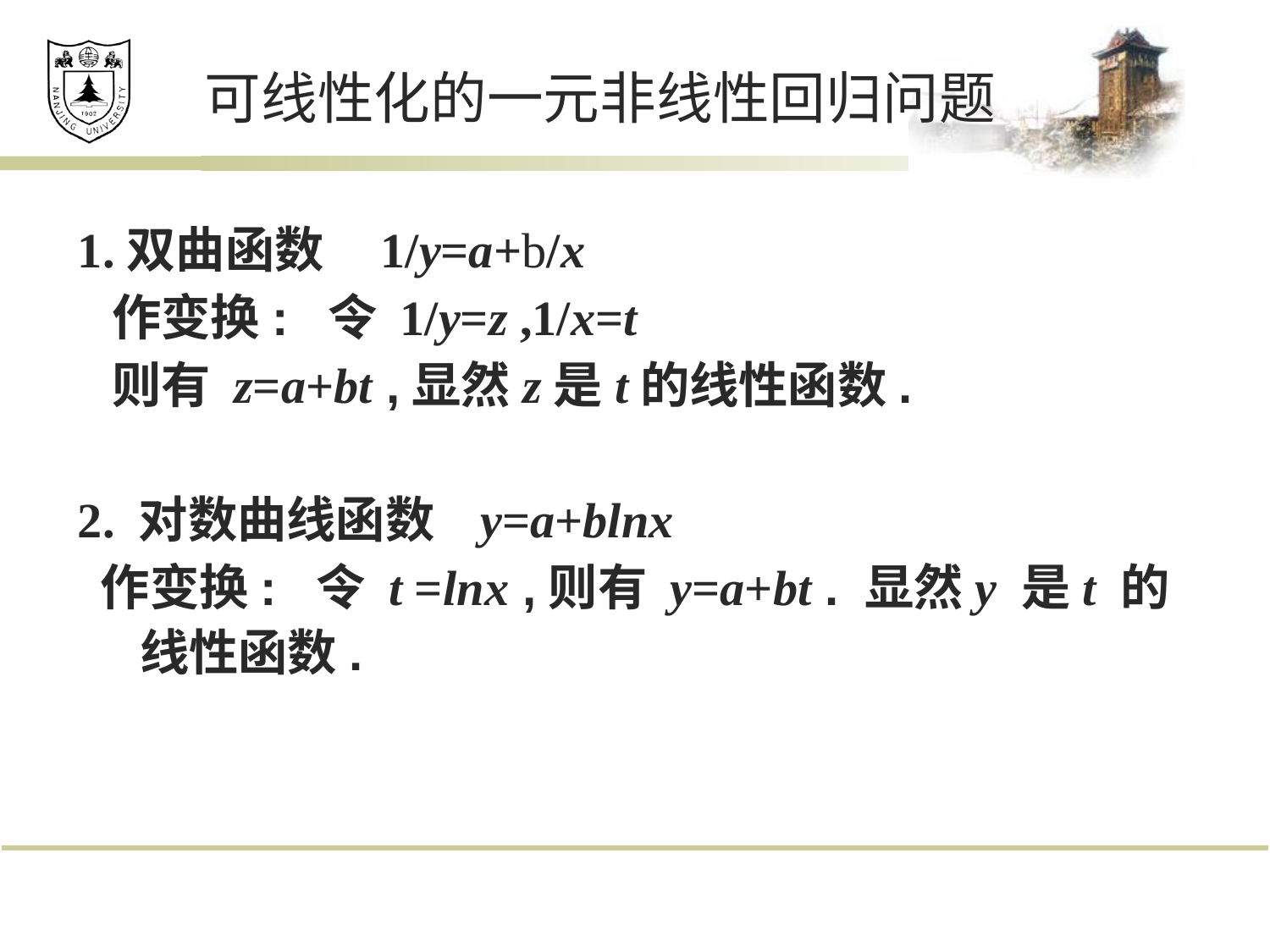

# 可线性化的一元非线性回归问题
1.双曲函数    1/y=a+b/x
  作变换:  令 1/y=z ,1/x=t
  则有 z=a+bt ,显然z是t的线性函数.

2. 对数曲线函数   y=a+blnx
 作变换:  令 t =lnx ,则有 y=a+bt . 显然y 是t 的线性函数.